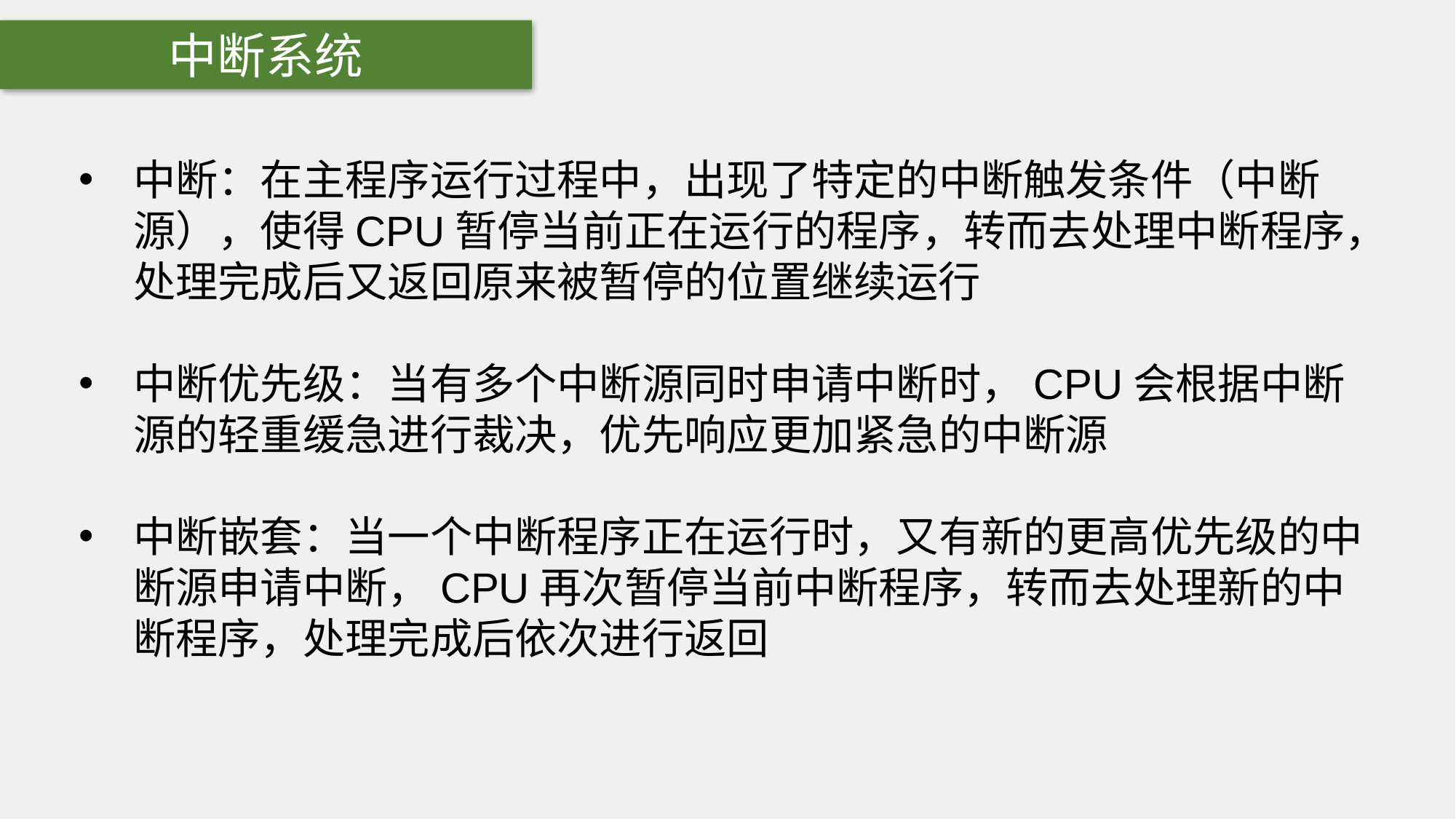

中断系统
中断：在主程序运行过程中，出现了特定的中断触发条件（中断源），使得CPU暂停当前正在运行的程序，转而去处理中断程序，处理完成后又返回原来被暂停的位置继续运行

中断优先级：当有多个中断源同时申请中断时，CPU会根据中断源的轻重缓急进行裁决，优先响应更加紧急的中断源

中断嵌套：当一个中断程序正在运行时，又有新的更高优先级的中断源申请中断，CPU再次暂停当前中断程序，转而去处理新的中断程序，处理完成后依次进行返回